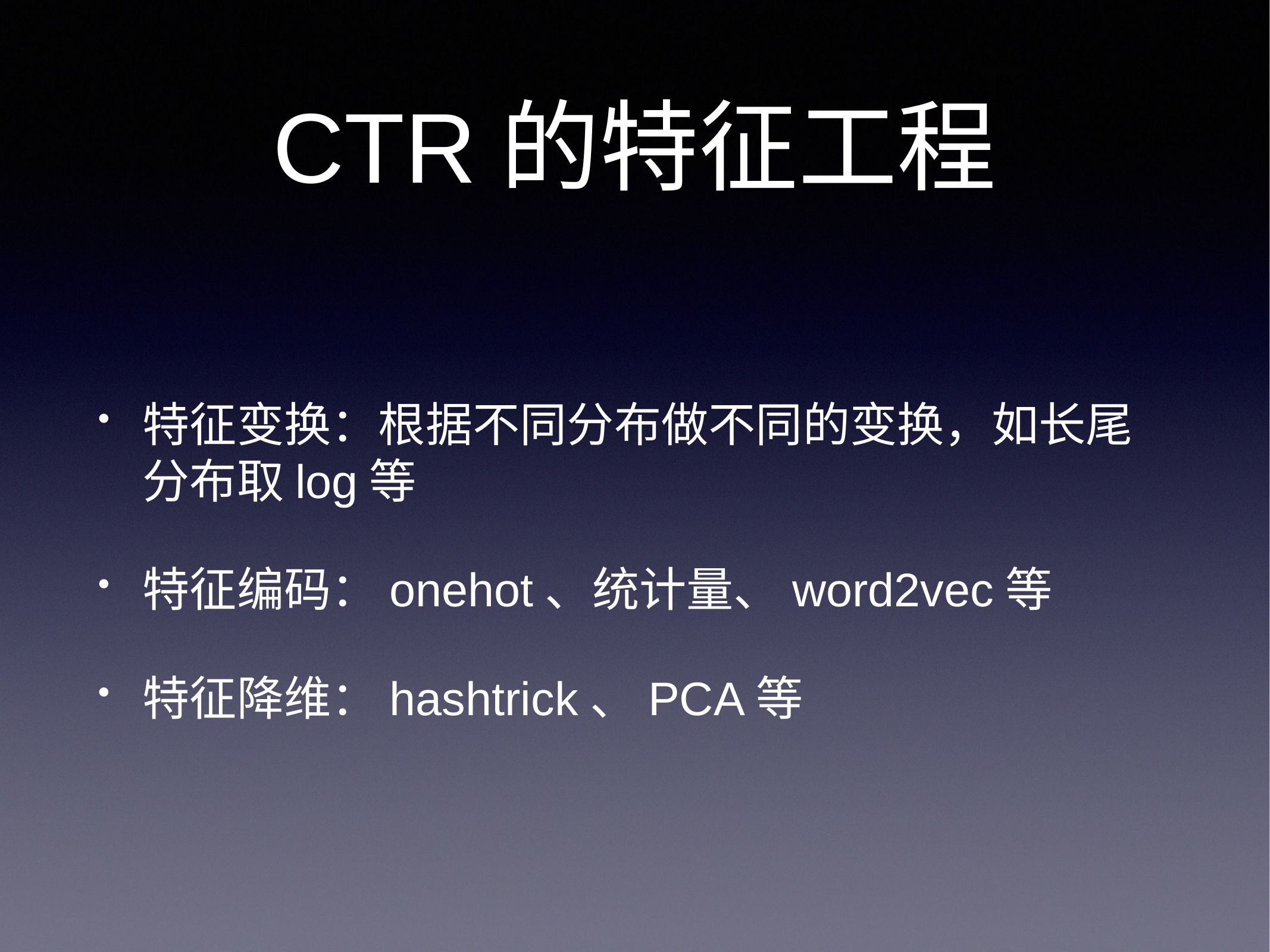

# CTR的特征工程
特征变换：根据不同分布做不同的变换，如长尾分布取log等
特征编码：onehot、统计量、word2vec等
特征降维：hashtrick、PCA等